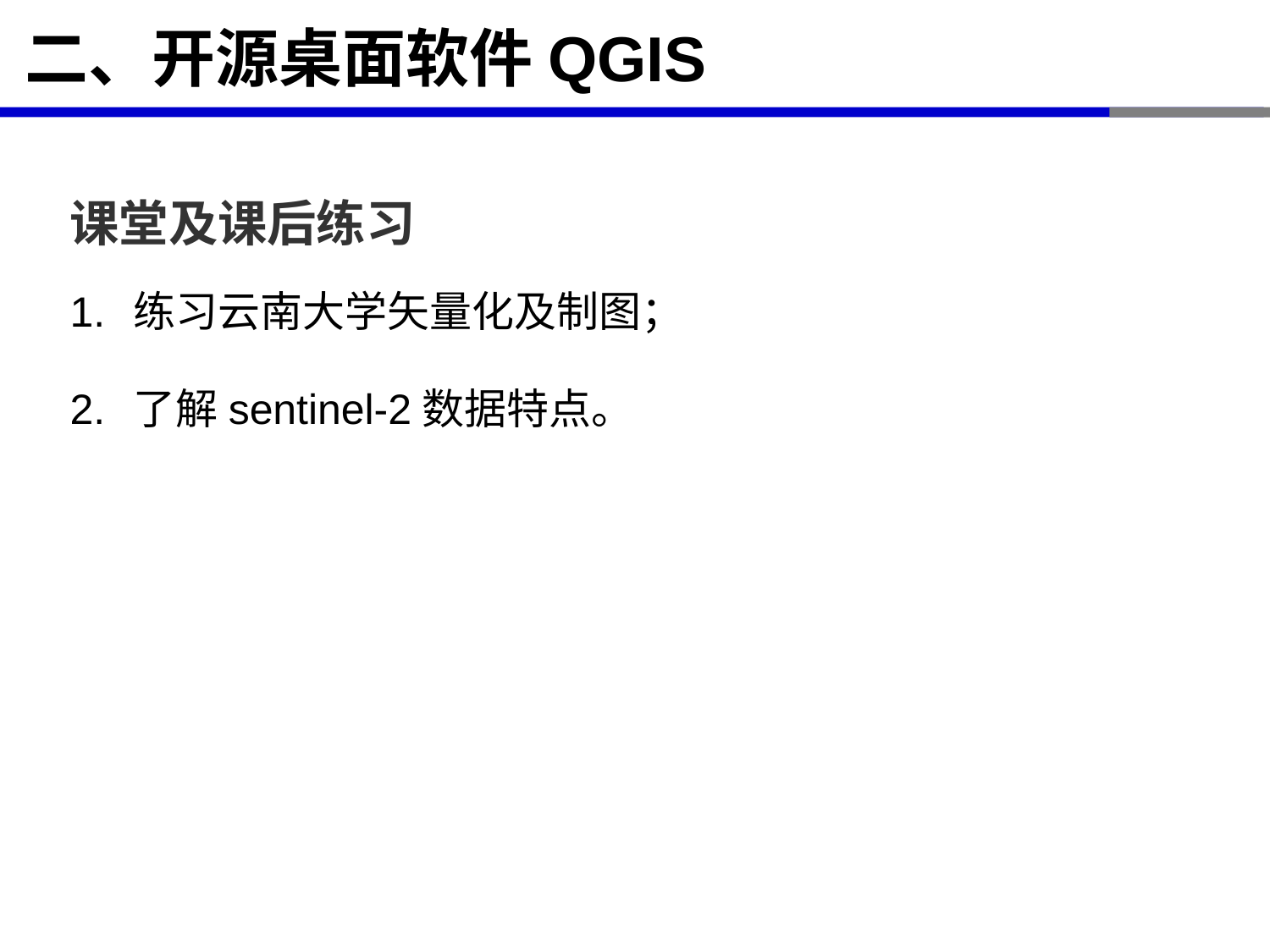

# 二、开源桌面软件QGIS
课堂及课后练习
练习云南大学矢量化及制图；
了解sentinel-2数据特点。